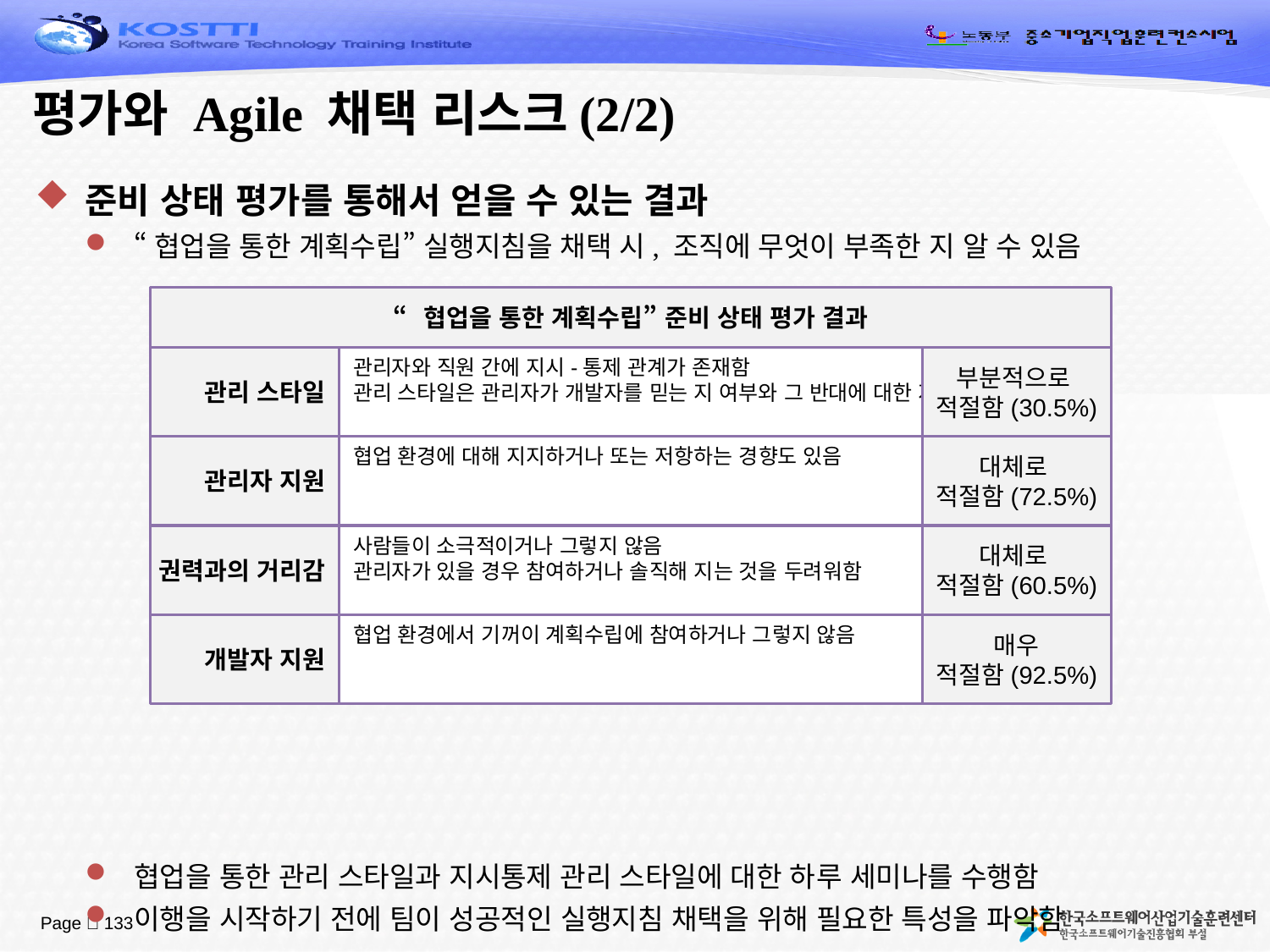

# 평가와 Agile 채택 리스크(2/2)
준비 상태 평가를 통해서 얻을 수 있는 결과
“협업을 통한 계획수립” 실행지침을 채택 시, 조직에 무엇이 부족한 지 알 수 있음

협업을 통한 관리 스타일과 지시통제 관리 스타일에 대한 하루 세미나를 수행함
이행을 시작하기 전에 팀이 성공적인 실행지침 채택을 위해 필요한 특성을 파악함
“협업을 통한 계획수립” 준비 상태 평가 결과
관리 스타일
관리자와 직원 간에 지시-통제 관계가 존재함
관리 스타일은 관리자가 개발자를 믿는 지 여부와 그 반대에 대한 지표임
부분적으로
적절함(30.5%)
관리자 지원
협업 환경에 대해 지지하거나 또는 저항하는 경향도 있음
대체로
적절함(72.5%)
권력과의 거리감
사람들이 소극적이거나 그렇지 않음
관리자가 있을 경우 참여하거나 솔직해 지는 것을 두려워함
대체로
적절함(60.5%)
개발자 지원
협업 환경에서 기꺼이 계획수립에 참여하거나 그렇지 않음
매우
적절함(92.5%)